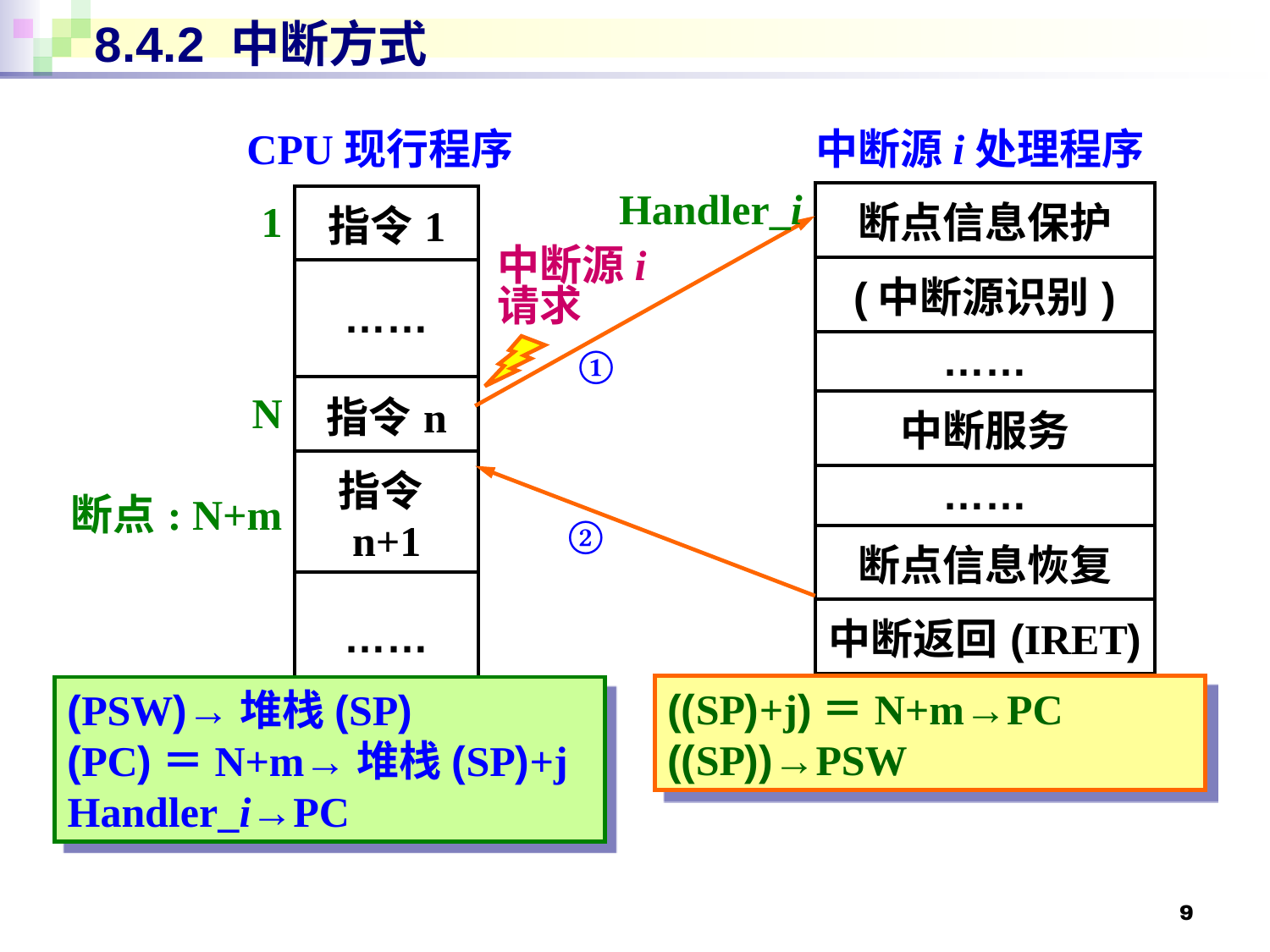

# 8.4.2 中断方式
CPU现行程序
中断源i处理程序
| 断点信息保护 |
| --- |
| (中断源识别) |
| …… |
| 中断服务 |
| …… |
| 断点信息恢复 |
| 中断返回(IRET) |
| 1 | 指令1 |
| --- | --- |
|  | …… |
| N | 指令n |
| 断点: N+m | 指令n+1 |
|  | …… |
Handler_i

中断源i
请求

①

②
((SP)+j)＝N+m→PC
((SP))→PSW
(PSW)→堆栈(SP)
(PC)＝N+m→堆栈(SP)+j
Handler_i→PC
9